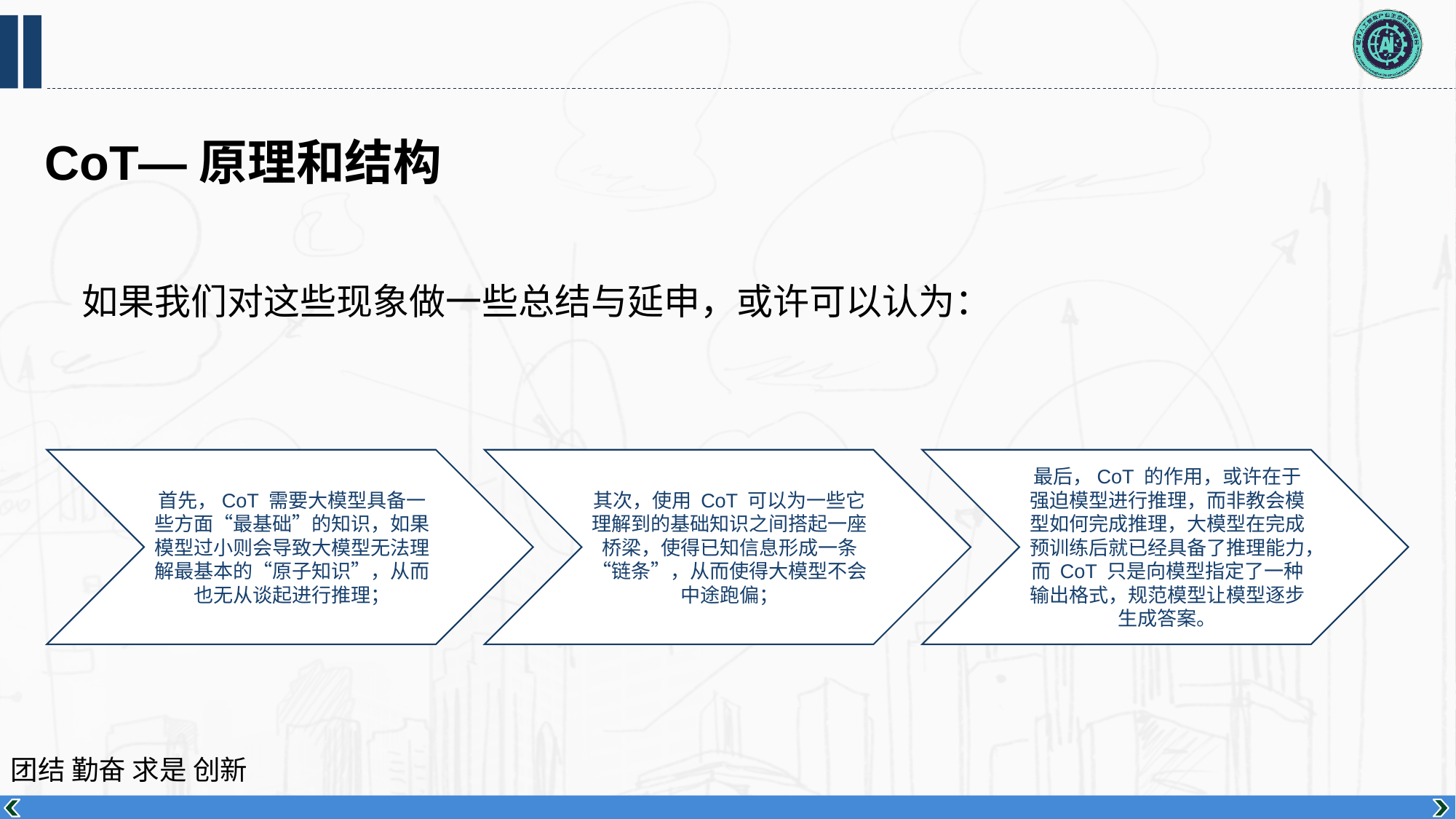

CoT—原理和结构
首先，CoT 需要大模型具备一些方面“最基础”的知识，如果模型过小则会导致大模型无法理解最基本的“原子知识”，从而也无从谈起进行推理；
其次，使用 CoT 可以为一些它理解到的基础知识之间搭起一座桥梁，使得已知信息形成一条“链条”，从而使得大模型不会中途跑偏；
最后，CoT 的作用，或许在于强迫模型进行推理，而非教会模型如何完成推理，大模型在完成预训练后就已经具备了推理能力，而 CoT 只是向模型指定了一种输出格式，规范模型让模型逐步生成答案。
如果我们对这些现象做一些总结与延申，或许可以认为：